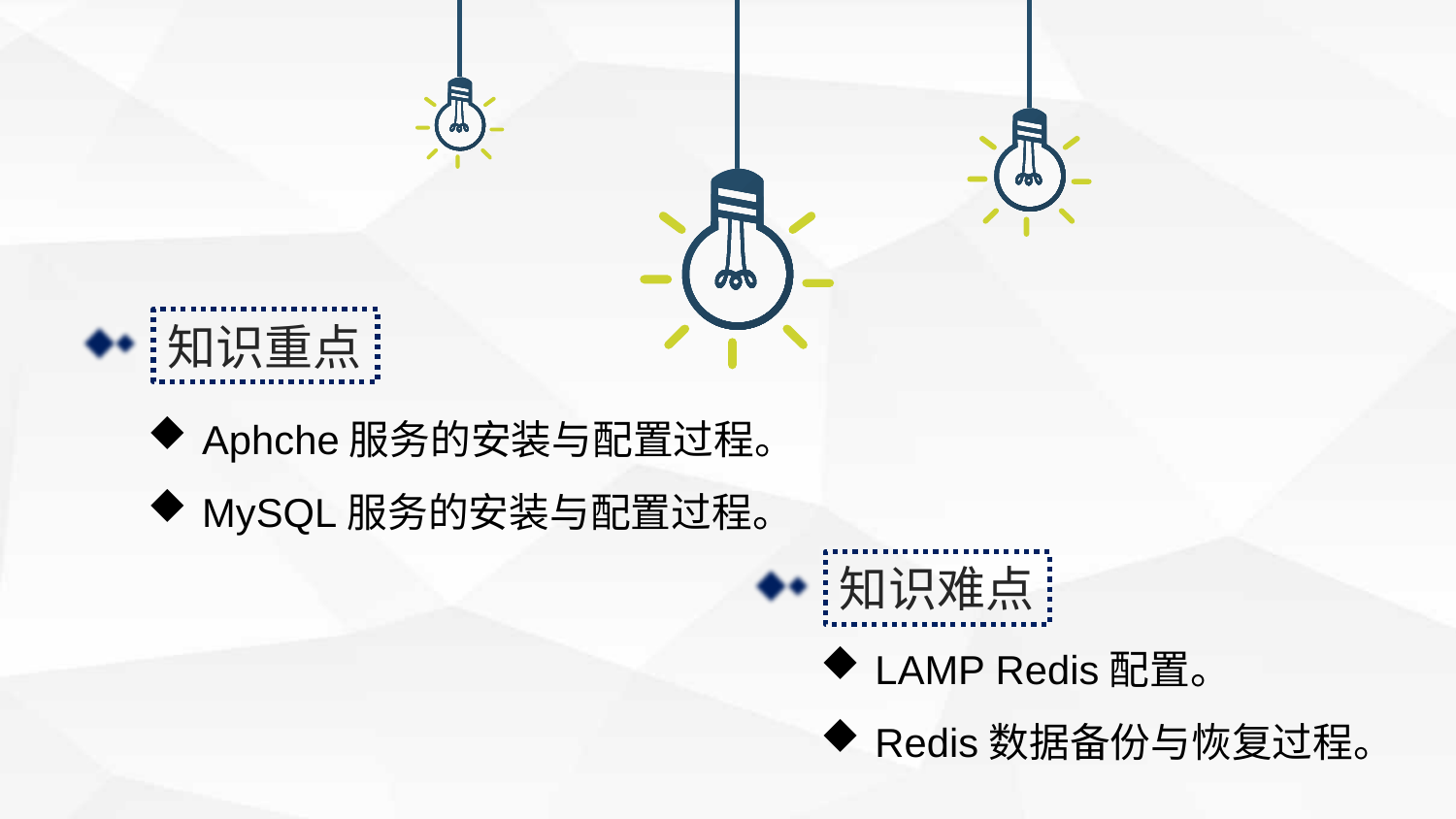

知识重点

Aphche服务的安装与配置过程。
MySQL服务的安装与配置过程。
知识难点

LAMP Redis配置。
Redis数据备份与恢复过程。